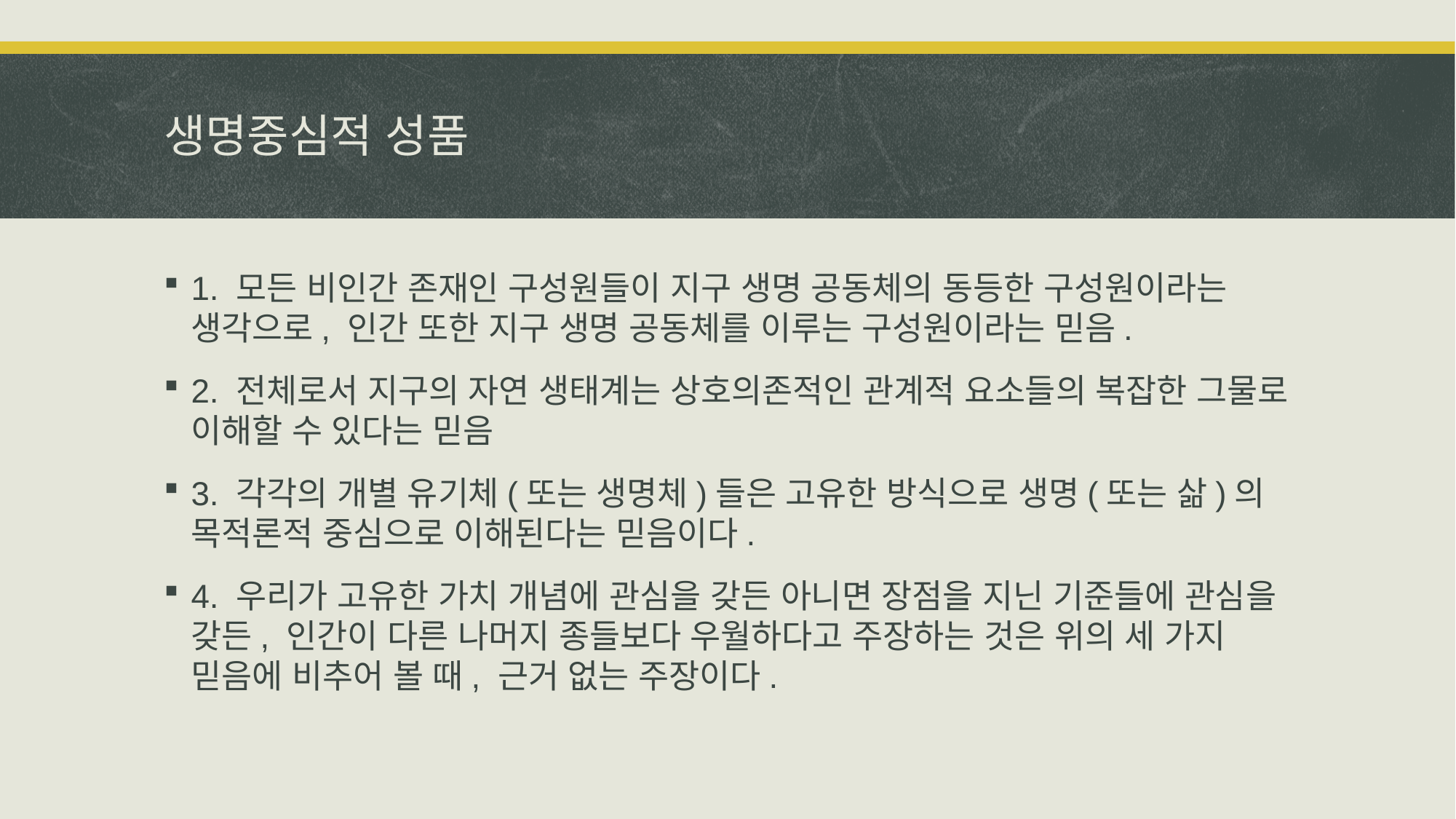

# 생명중심적 성품
1. 모든 비인간 존재인 구성원들이 지구 생명 공동체의 동등한 구성원이라는 생각으로, 인간 또한 지구 생명 공동체를 이루는 구성원이라는 믿음.
2. 전체로서 지구의 자연 생태계는 상호의존적인 관계적 요소들의 복잡한 그물로 이해할 수 있다는 믿음
3. 각각의 개별 유기체(또는 생명체)들은 고유한 방식으로 생명(또는 삶)의 목적론적 중심으로 이해된다는 믿음이다.
4. 우리가 고유한 가치 개념에 관심을 갖든 아니면 장점을 지닌 기준들에 관심을 갖든, 인간이 다른 나머지 종들보다 우월하다고 주장하는 것은 위의 세 가지 믿음에 비추어 볼 때, 근거 없는 주장이다.